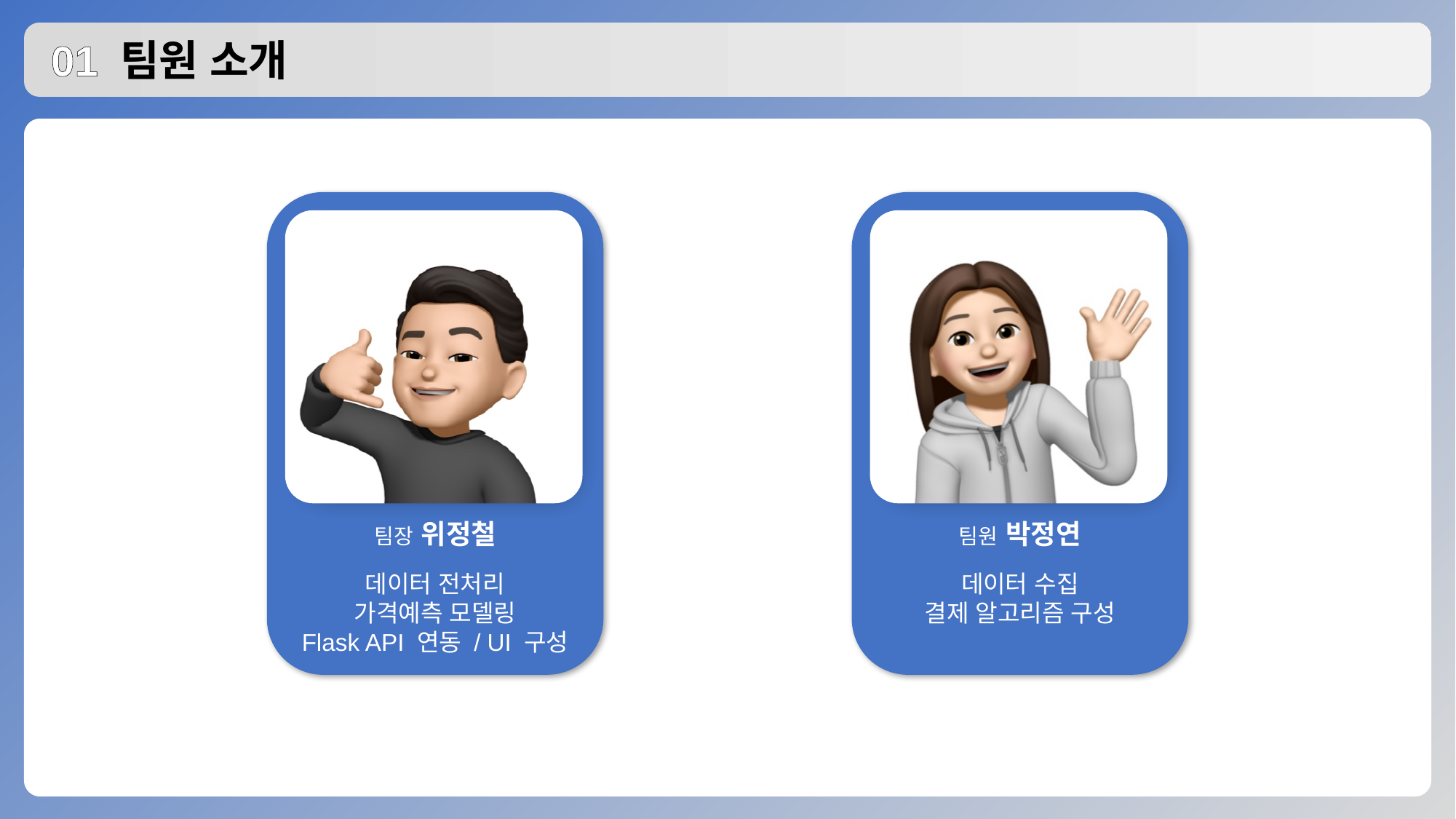

# 01 팀원 소개

팀장 위정철

데이터 전처리
가격예측 모델링
Flask API 연동 / UI 구성
팀원 박정연

데이터 수집
결제 알고리즘 구성